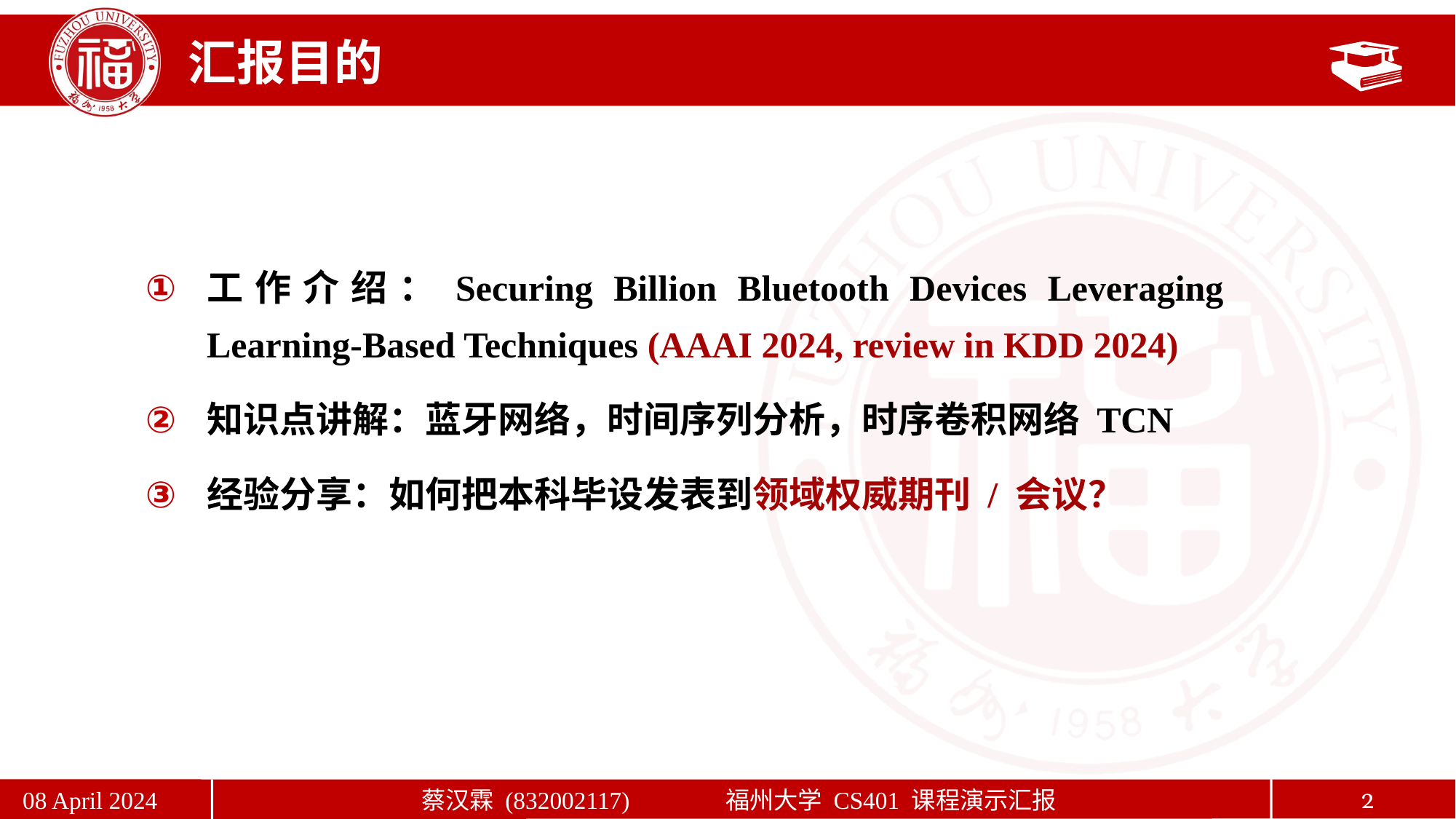

# 汇报目的
工作介绍：Securing Billion Bluetooth Devices Leveraging Learning-Based Techniques (AAAI 2024, review in KDD 2024)
知识点讲解：蓝牙网络，时间序列分析，时序卷积网络 TCN
经验分享：如何把本科毕设发表到领域权威期刊 / 会议？